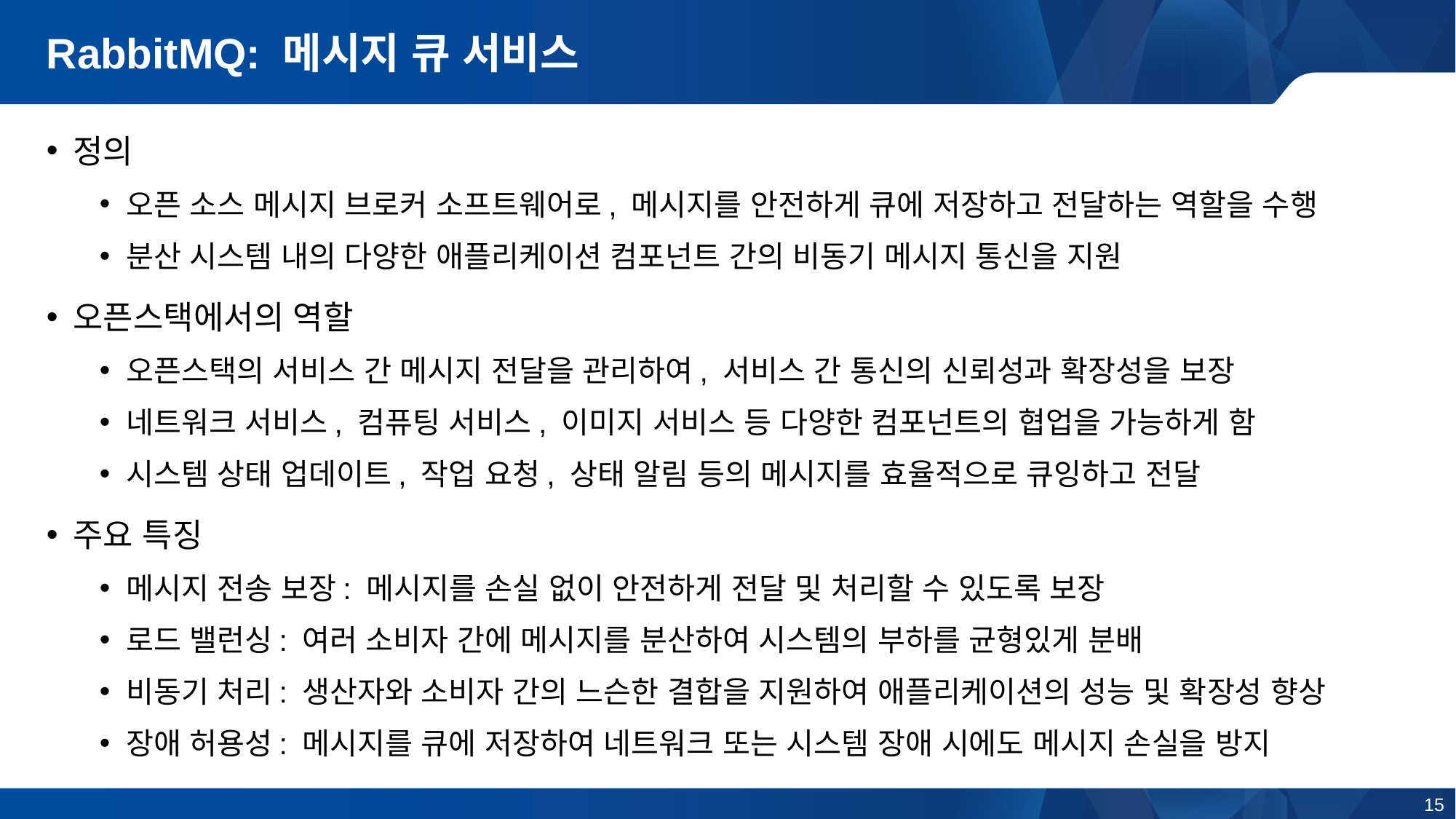

# RabbitMQ: 메시지 큐 서비스
정의
오픈 소스 메시지 브로커 소프트웨어로, 메시지를 안전하게 큐에 저장하고 전달하는 역할을 수행
분산 시스템 내의 다양한 애플리케이션 컴포넌트 간의 비동기 메시지 통신을 지원
오픈스택에서의 역할
오픈스택의 서비스 간 메시지 전달을 관리하여, 서비스 간 통신의 신뢰성과 확장성을 보장
네트워크 서비스, 컴퓨팅 서비스, 이미지 서비스 등 다양한 컴포넌트의 협업을 가능하게 함
시스템 상태 업데이트, 작업 요청, 상태 알림 등의 메시지를 효율적으로 큐잉하고 전달
주요 특징
메시지 전송 보장: 메시지를 손실 없이 안전하게 전달 및 처리할 수 있도록 보장
로드 밸런싱: 여러 소비자 간에 메시지를 분산하여 시스템의 부하를 균형있게 분배
비동기 처리: 생산자와 소비자 간의 느슨한 결합을 지원하여 애플리케이션의 성능 및 확장성 향상
장애 허용성: 메시지를 큐에 저장하여 네트워크 또는 시스템 장애 시에도 메시지 손실을 방지
15